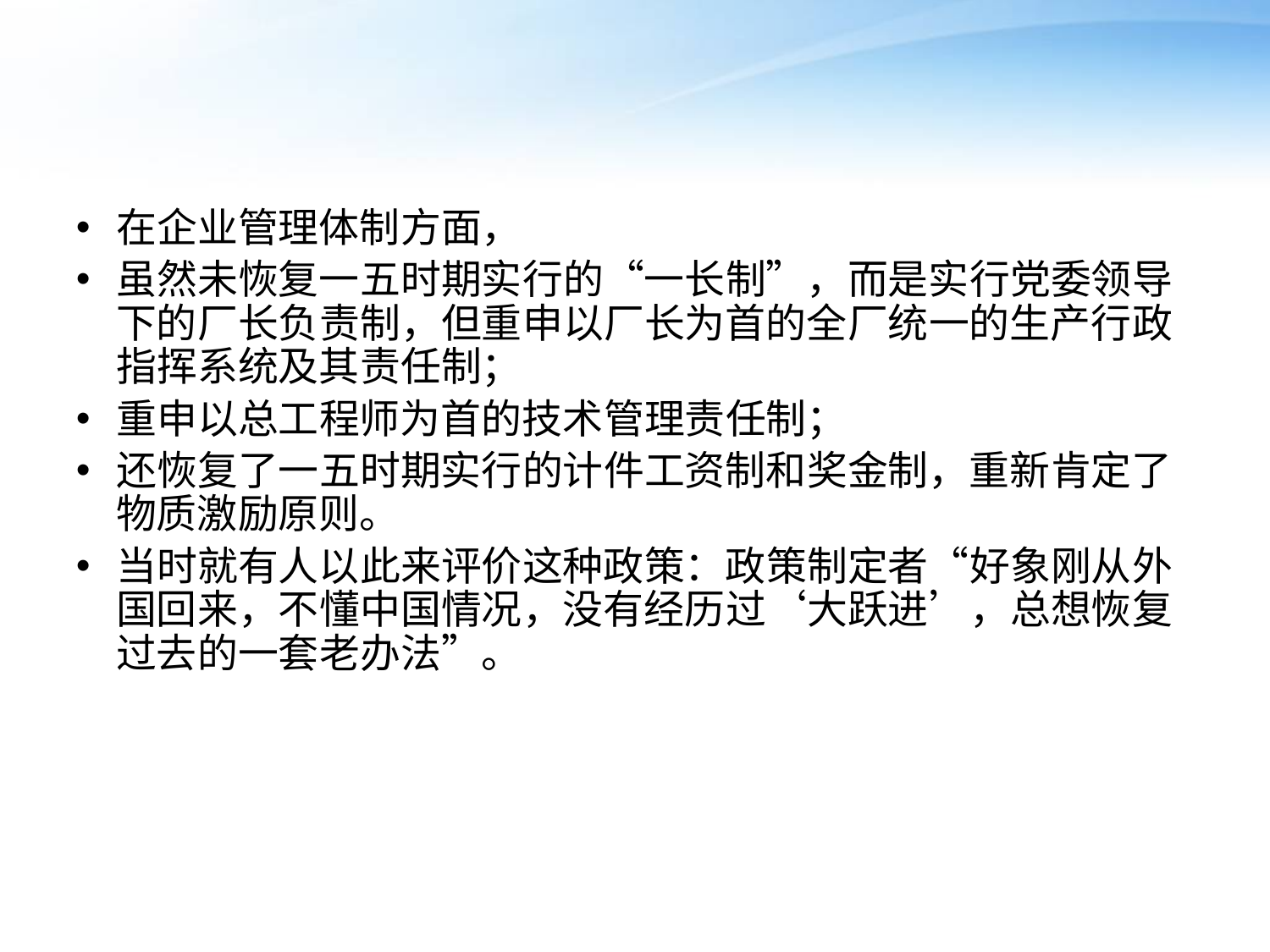

#
在企业管理体制方面，
虽然未恢复一五时期实行的“一长制”，而是实行党委领导下的厂长负责制，但重申以厂长为首的全厂统一的生产行政指挥系统及其责任制；
重申以总工程师为首的技术管理责任制；
还恢复了一五时期实行的计件工资制和奖金制，重新肯定了物质激励原则。
当时就有人以此来评价这种政策：政策制定者“好象刚从外国回来，不懂中国情况，没有经历过‘大跃进’，总想恢复过去的一套老办法”。